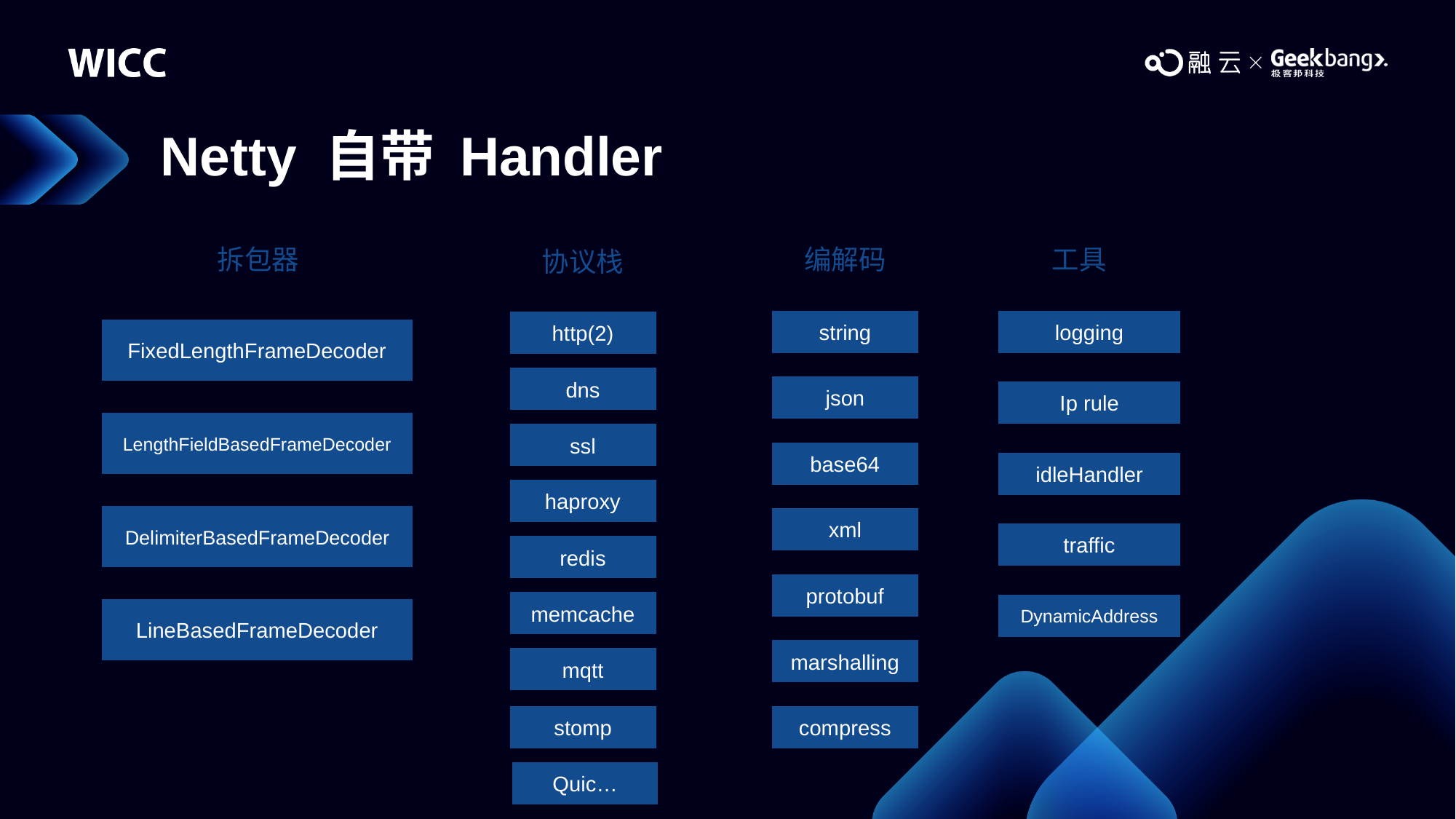

# Netty 自带 Handler
拆包器
编解码
工具
协议栈
string
logging
http(2)
FixedLengthFrameDecoder
dns
json
Ip rule
LengthFieldBasedFrameDecoder
ssl
base64
idleHandler
haproxy
DelimiterBasedFrameDecoder
xml
traffic
redis
protobuf
memcache
DynamicAddress
LineBasedFrameDecoder
marshalling
mqtt
stomp
compress
Quic…